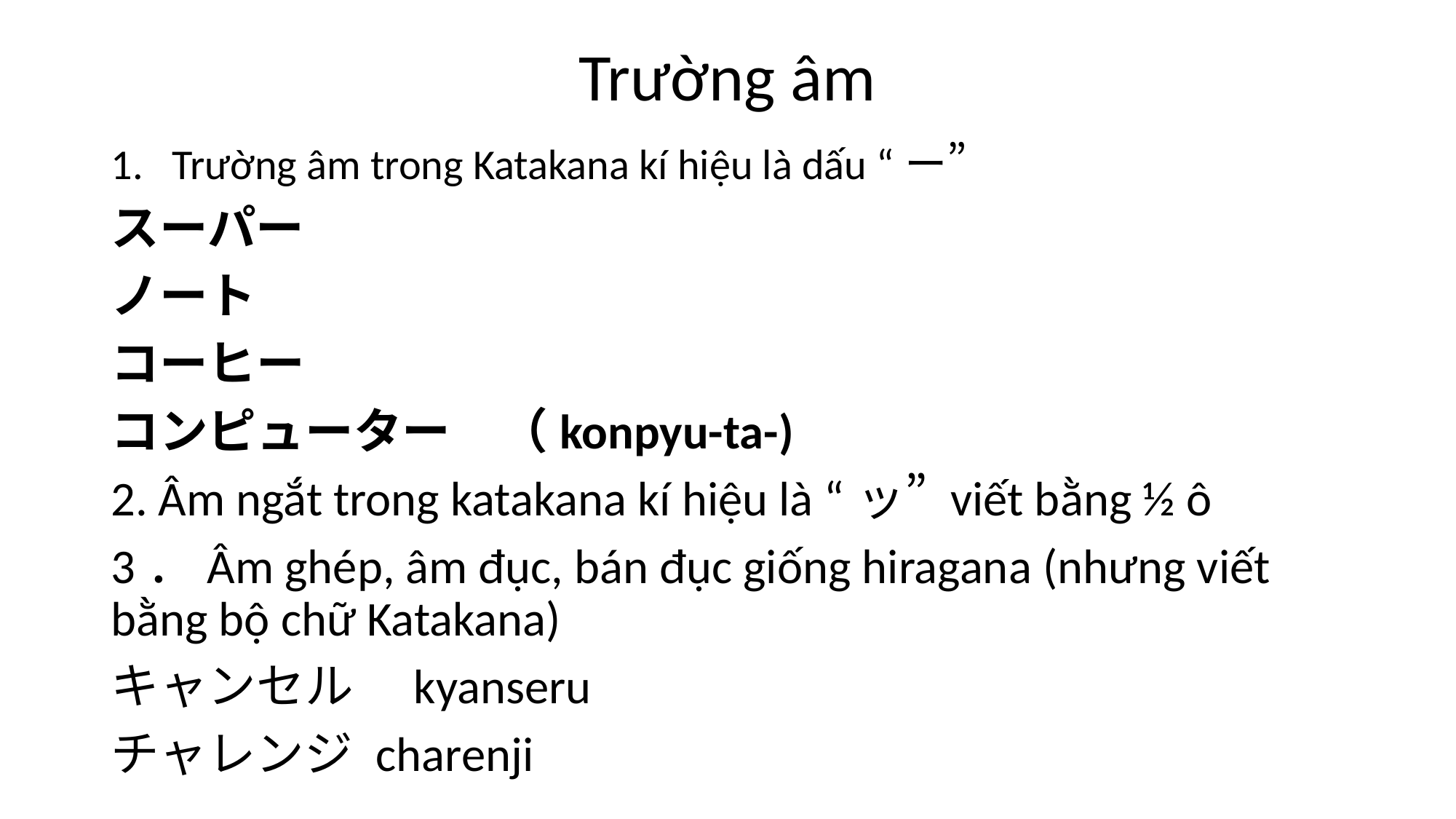

# Trường âm
Trường âm trong Katakana kí hiệu là dấu “ー”
スーパー
ノート
コーヒー
コンピューター　（konpyu-ta-)
2. Âm ngắt trong katakana kí hiệu là “ッ” viết bằng ½ ô
3．Âm ghép, âm đục, bán đục giống hiragana (nhưng viết bằng bộ chữ Katakana)
キャンセル　kyanseru
チャレンジ charenji